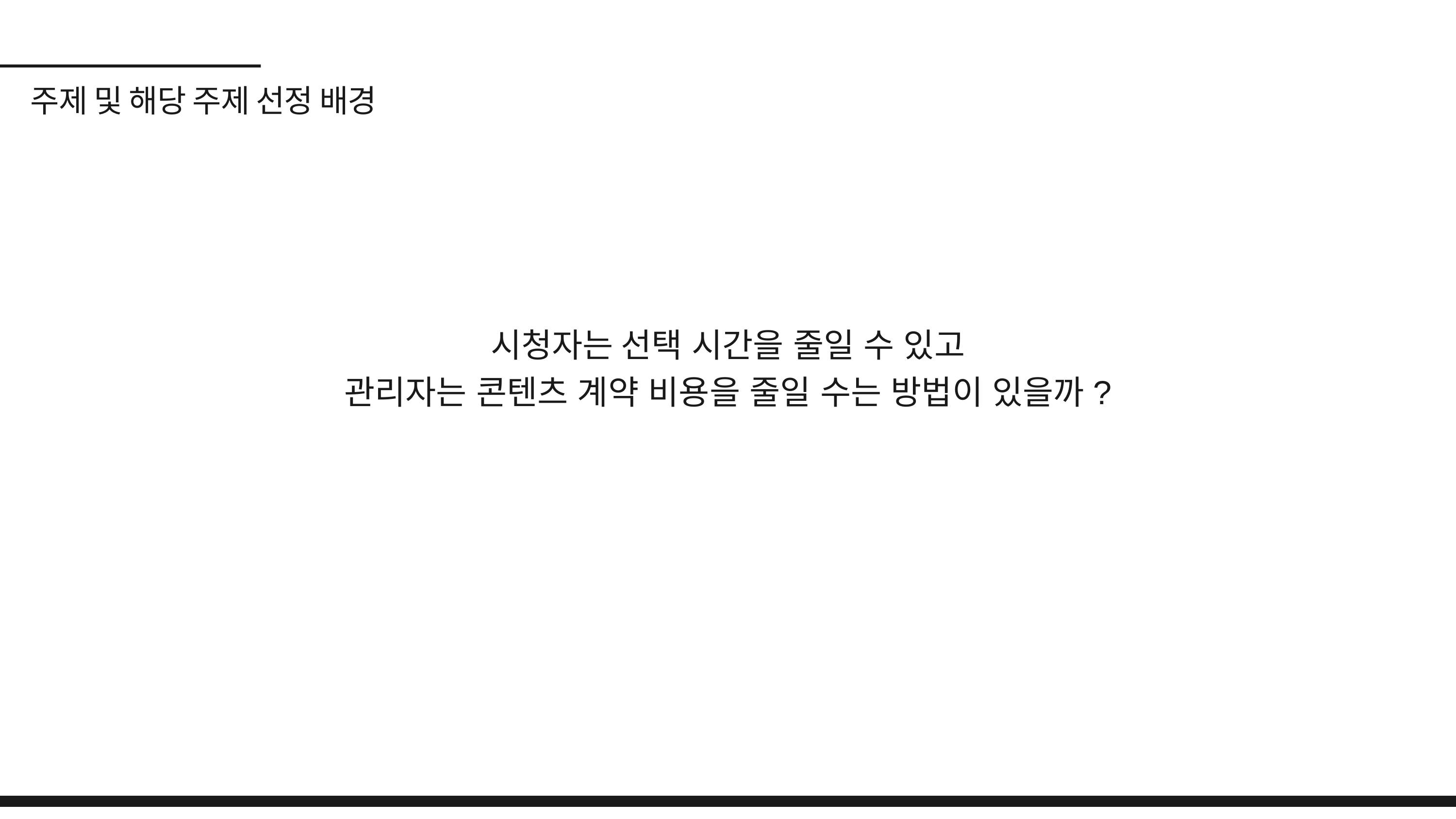

주제 및 해당 주제 선정 배경
시청자는 선택 시간을 줄일 수 있고
관리자는 콘텐츠 계약 비용을 줄일 수는 방법이 있을까?